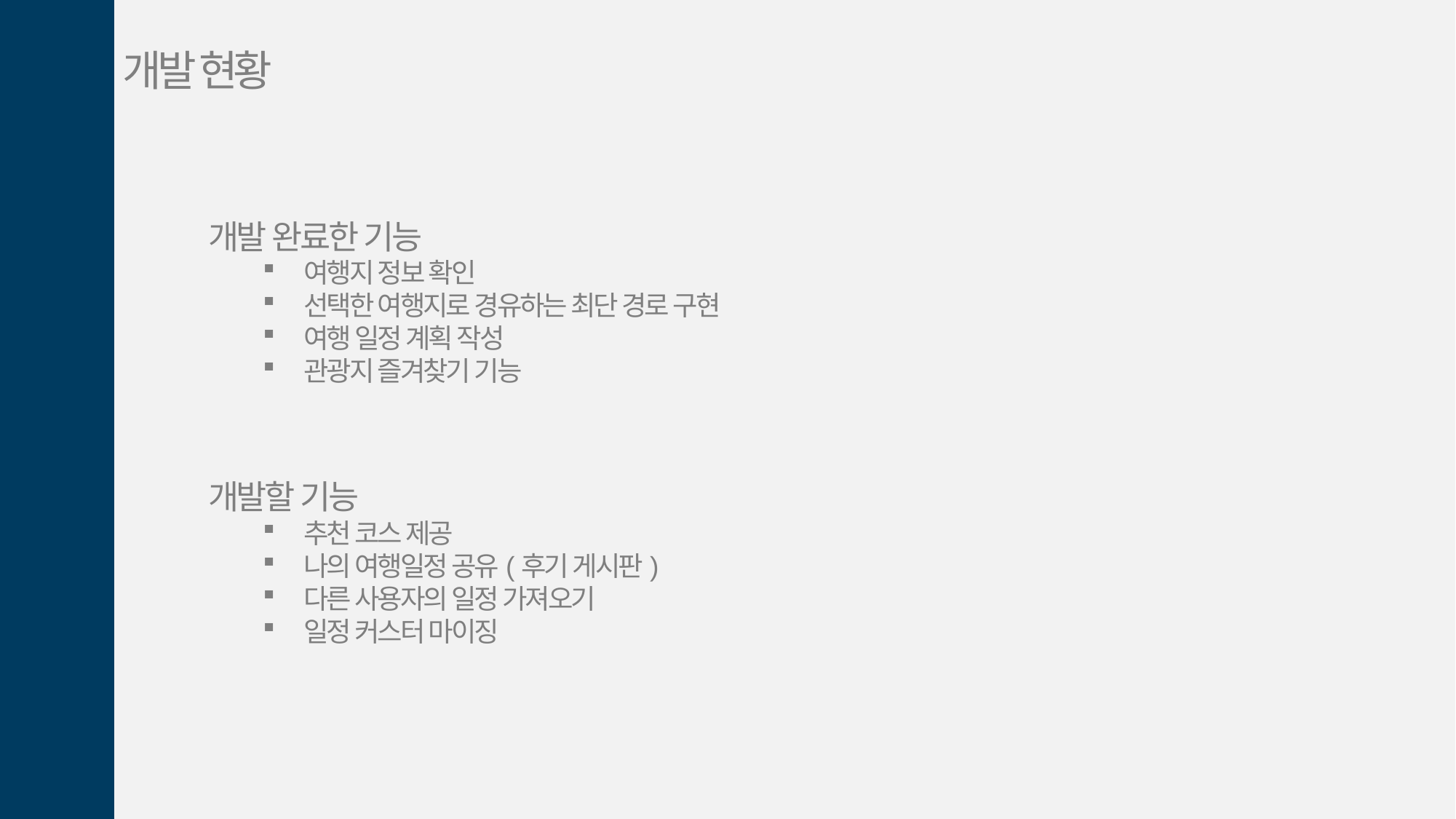

개발 현황
개발 완료한 기능
여행지 정보 확인
선택한 여행지로 경유하는 최단 경로 구현
여행 일정 계획 작성
관광지 즐겨찾기 기능
개발할 기능
추천 코스 제공
나의 여행일정 공유(후기 게시판)
다른 사용자의 일정 가져오기
일정 커스터 마이징